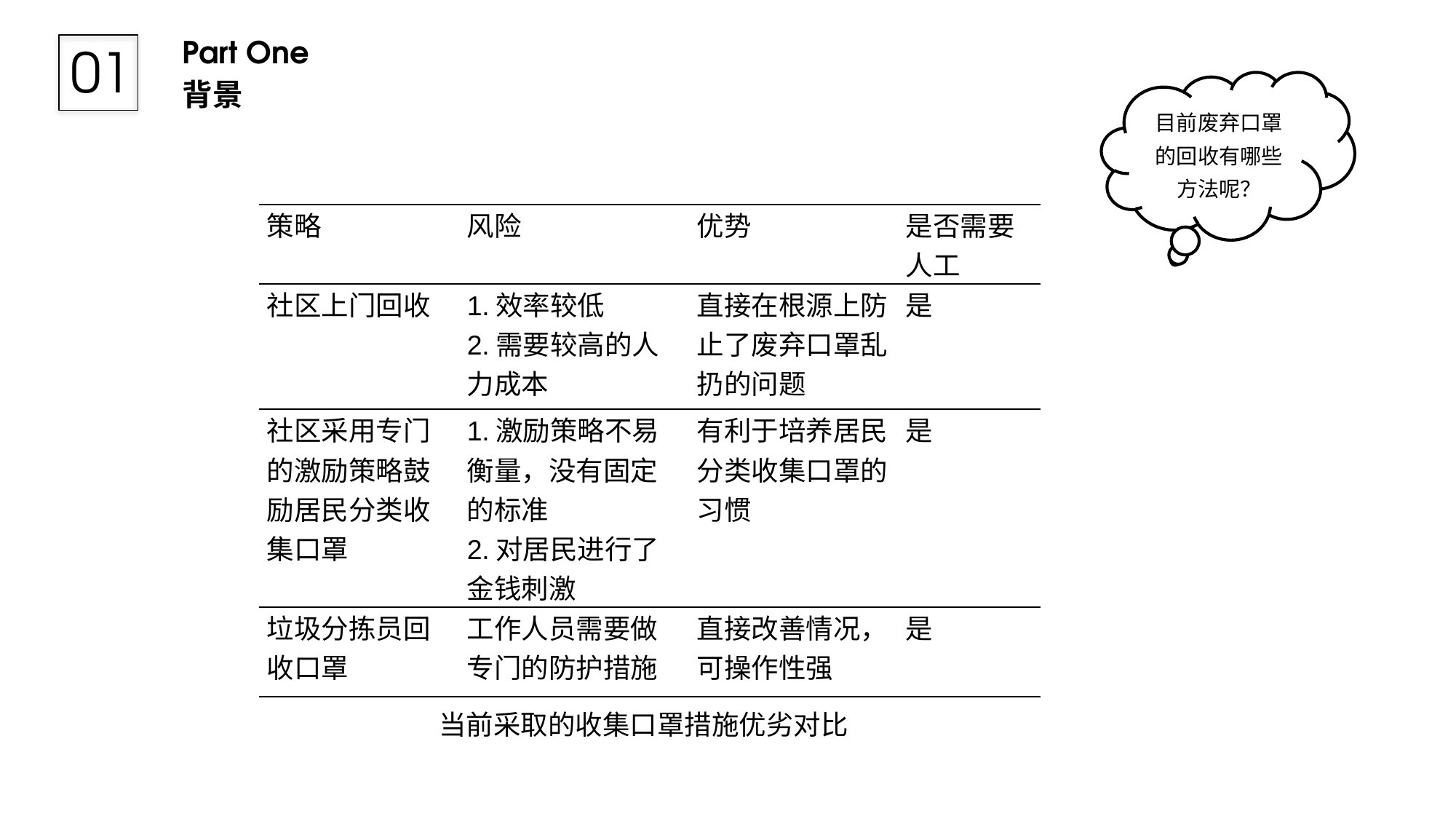

Part One
背景
01
目前废弃口罩的回收有哪些方法呢？
| 策略 | 风险 | 优势 | 是否需要人工 |
| --- | --- | --- | --- |
| 社区上门回收 | 1.效率较低 2.需要较高的人力成本 | 直接在根源上防止了废弃口罩乱扔的问题 | 是 |
| 社区采用专门的激励策略鼓励居民分类收集口罩 | 1.激励策略不易衡量，没有固定的标准 2.对居民进行了金钱刺激 | 有利于培养居民分类收集口罩的习惯 | 是 |
| 垃圾分拣员回收口罩 | 工作人员需要做专门的防护措施 | 直接改善情况，可操作性强 | 是 |

当前采取的收集口罩措施优劣对比